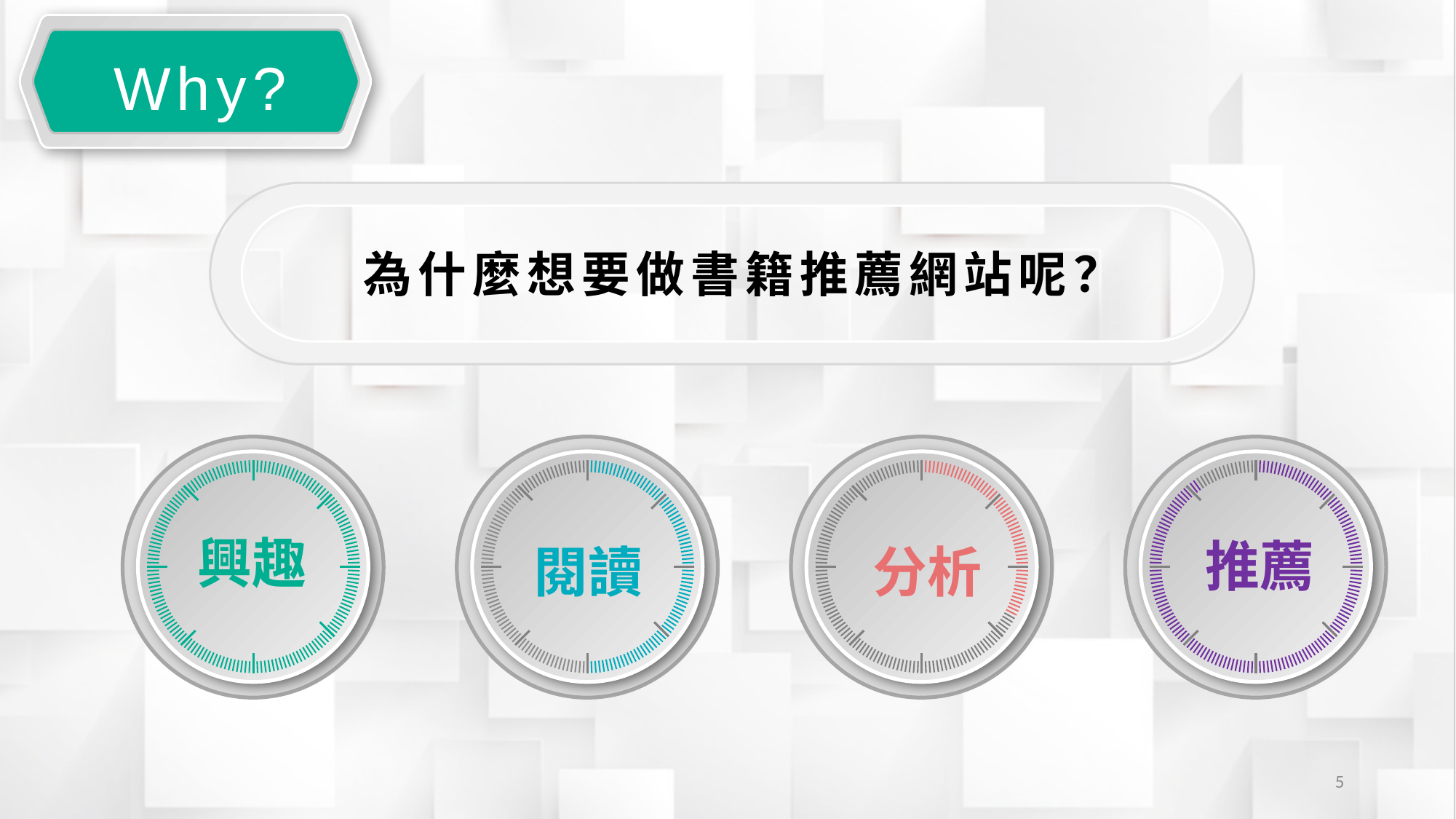

Why?

為什麼想要做書籍推薦網站呢？

興趣
推薦
分析
閱讀
5